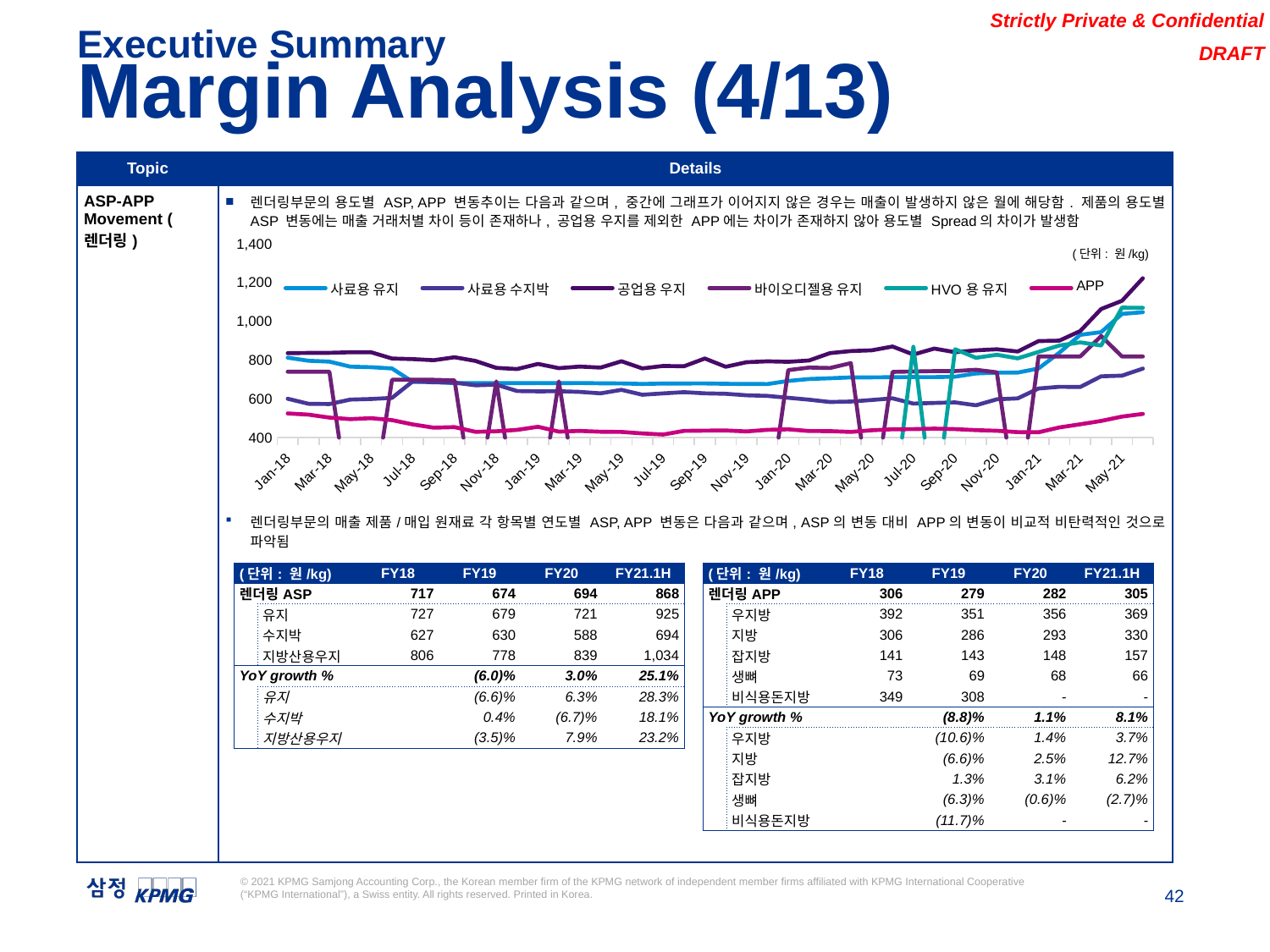

Executive Summary
Margin Analysis (4/13)
| Topic | Details |
| --- | --- |
| ASP-APP Movement (렌더링) | 렌더링부문의 용도별 ASP, APP 변동추이는 다음과 같으며, 중간에 그래프가 이어지지 않은 경우는 매출이 발생하지 않은 월에 해당함. 제품의 용도별 ASP 변동에는 매출 거래처별 차이 등이 존재하나, 공업용 우지를 제외한 APP에는 차이가 존재하지 않아 용도별 Spread의 차이가 발생함 렌더링부문의 매출 제품/매입 원재료 각 항목별 연도별 ASP, APP 변동은 다음과 같으며, ASP의 변동 대비 APP의 변동이 비교적 비탄력적인 것으로 파악됨 |

### Chart

| Category | 사료용 유지 | 사료용 수지박 | 공업용 우지 | 바이오디젤용 유지 | HVO용 유지 | APP |
|---|---|---|---|---|---|---|
| 43101 | 812.0956520510033 | 600.2420582597214 | 835.3568882098294 | 740.0 | None | 524.372048217354 |
| 43132 | 796.2147971819396 | 574.1989169508629 | 836.6066527015314 | 740.0 | None | 518.3185807566748 |
| 43160 | 791.7507091470989 | 572.8514810654079 | 836.9920622404458 | 739.9997824352745 | None | 503.1155135238608 |
| 43191 | 765.7097750863716 | 595.7910361226058 | 840.0 | None | None | 495.1112569592878 |
| 43221 | 762.845993387641 | 598.9946976201011 | 840.0 | None | None | 500.1317941305984 |
| 43252 | 756.5451645730848 | 604.54682426553 | 807.700061972655 | 698.0 | None | 490.0044168317666 |
| 43282 | 687.2673493938177 | 690.3837623722538 | 804.6365724672426 | 698.0 | None | 467.8675436794665 |
| 43313 | 688.5043554009314 | 684.9582080108572 | 798.9760616740617 | 698.0 | None | 451.127806515317 |
| 43344 | 680.5092555347536 | 683.5070671228253 | 814.0119428028573 | 695.0 | None | 454.04589471700996 |
| 43374 | 680.6956534977198 | 669.6655133768841 | 795.467094979533 | None | None | 429.7433445809499 |
| 43405 | 680.4521619288324 | 673.1296050981376 | 759.4319931859831 | 690.0 | None | 432.63485207369104 |
| 43435 | 680.6987210900163 | 639.826147081041 | 753.2566742006846 | None | None | 439.77654919783333 |
| 43466 | 681.3900212116091 | 638.330301188874 | 780.0 | None | None | 455.8173674905079 |
| 43497 | 680.4649742469423 | 638.740819933446 | 757.927921008389 | 690.0 | None | 430.8466294718013 |
| 43525 | 681.4484535929389 | 635.4315021444108 | 766.3221122020221 | None | None | 434.3103171022604 |
| 43556 | 680.051322034977 | 627.9032212109221 | 760.8692830568688 | None | None | 430.2898120826361 |
| 43586 | 679.2585035451251 | 645.9935018871765 | 793.4954795553346 | None | None | 429.29369710885857 |
| 43617 | 676.7036621604287 | 620.7029204045135 | 756.6174850265567 | None | None | 421.6104204677795 |
| 43647 | 678.7903210127732 | 627.8102986047315 | 769.4435537696187 | None | None | 415.8506236266724 |
| 43678 | 678.9241217496748 | 634.0577972625696 | 767.75151482717 | None | None | 434.569770907765 |
| 43709 | 679.1401119735948 | 627.8651662970622 | 807.7361099849545 | None | None | 436.0440572624885 |
| 43739 | 677.4811145518478 | 625.6179516507267 | 765.3311133297618 | None | None | 436.81564517307635 |
| 43770 | 676.2937446572114 | 617.8710956953778 | 788.6661512961787 | None | None | 431.78109252511445 |
| 43800 | 676.2574983414332 | 614.8901686060318 | 793.2230283000903 | None | None | 440.1326088114854 |
| 43831 | 692.0567507352463 | 605.0101317395294 | 790.7332370999878 | 748.0 | None | 442.6811013332105 |
| 43862 | 702.1728027934854 | 595.2504225213448 | 797.5877250501152 | 761.050827404269 | None | 433.90682103925565 |
| 43891 | 706.0192730945591 | 583.388688445155 | 835.4400744477641 | 758.8569365310719 | None | 433.4700864600024 |
| 43922 | 710.4873004003734 | 585.8008166255273 | 846.0635051113657 | 784.0 | None | 429.3038068868999 |
| 43952 | 710.5666643218406 | 593.6980031985952 | 849.8697484895321 | None | None | 437.7505340292066 |
| 43983 | 711.5014072213493 | 602.274572505629 | 869.4875781000106 | 738.7534878661759 | None | 442.84211000520344 |
| 44013 | 712.2779774074304 | 575.1131946906874 | 828.0 | 740.9736061365348 | 868.1039983986389 | 443.5655610005866 |
| 44044 | 711.834345926006 | 578.4968474577723 | 858.9841951844905 | 742.6922833902382 | None | 446.294046729555 |
| 44075 | 713.9219580586 | 581.3330287060728 | 840.1997934378592 | 743.1547645270717 | 855.5759936406995 | 443.59502677197634 |
| 44105 | 730.8314609068555 | 566.5138802841166 | 850.0 | 749.7541403524268 | 811.2651636291404 | 438.4457945270458 |
| 44136 | 734.8775075438219 | 597.3550729862307 | 855.3390765169213 | 736.4096932979932 | 827.0261440182943 | 435.0579277970335 |
| 44166 | 735.0069699259703 | 601.9810227848986 | 843.8655054168057 | None | 808.3513517554132 | 428.26522254256514 |
| 44197 | 756.4709552269389 | 653.0293801531323 | 897.4514909299766 | 818.0 | 841.7836363919905 | 427.3630621357672 |
| 44228 | 837.7820943031965 | 661.7882979864222 | 900.0 | 818.0 | 874.608998791847 | 452.47169720184866 |
| 44256 | 929.7447534766119 | 660.6865196047182 | 949.3654188415118 | 818.0 | 890.8426779960438 | 468.517523552052 |
| 44287 | 943.601735507867 | 715.9577744766661 | 1062.7909495390168 | 923.5920863665626 | 874.8459968054308 | 485.9476264690727 |
| 44317 | 1037.6991994589664 | 719.413049320874 | 1105.0319022525316 | 818.0 | 1069.8173545424895 | 508.18596784065636 |
| 44348 | 1046.2548388545904 | 755.803348082459 | 1221.1074300364594 | 818.0 | 1068.9737232352275 | 521.8357707177249 |
(단위: 원/kg)
| (단위: 원/kg) |  | FY18 | FY19 | FY20 | FY21.1H |
| --- | --- | --- | --- | --- | --- |
| 렌더링ASP |  | 717 | 674 | 694 | 868 |
|  | 유지 | 727 | 679 | 721 | 925 |
|  | 수지박 | 627 | 630 | 588 | 694 |
|  | 지방산용우지 | 806 | 778 | 839 | 1,034 |
| YoY growth % |  |  | (6.0)% | 3.0% | 25.1% |
|  | 유지 |  | (6.6)% | 6.3% | 28.3% |
|  | 수지박 |  | 0.4% | (6.7)% | 18.1% |
|  | 지방산용우지 |  | (3.5)% | 7.9% | 23.2% |
| (단위: 원/kg) |  | FY18 | FY19 | FY20 | FY21.1H |
| --- | --- | --- | --- | --- | --- |
| 렌더링APP |  | 306 | 279 | 282 | 305 |
|  | 우지방 | 392 | 351 | 356 | 369 |
|  | 지방 | 306 | 286 | 293 | 330 |
|  | 잡지방 | 141 | 143 | 148 | 157 |
|  | 생뼈 | 73 | 69 | 68 | 66 |
|  | 비식용돈지방 | 349 | 308 | - | - |
| YoY growth % |  |  | (8.8)% | 1.1% | 8.1% |
|  | 우지방 |  | (10.6)% | 1.4% | 3.7% |
|  | 지방 |  | (6.6)% | 2.5% | 12.7% |
|  | 잡지방 |  | 1.3% | 3.1% | 6.2% |
|  | 생뼈 |  | (6.3)% | (0.6)% | (2.7)% |
|  | 비식용돈지방 |  | (11.7)% | - | - |